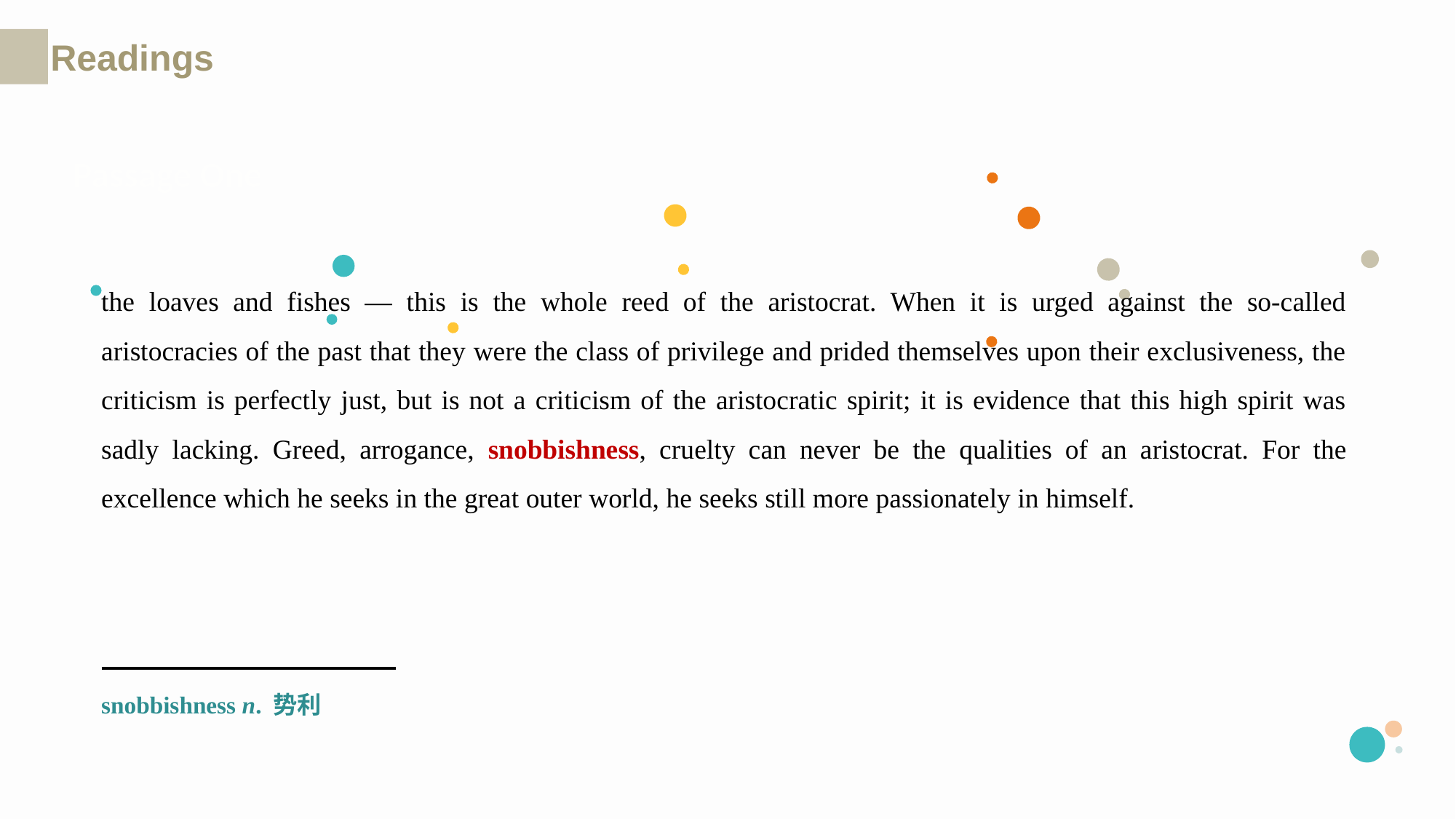

Readings
Passage One

the loaves and fishes — this is the whole reed of the aristocrat. When it is urged against the so-called aristocracies of the past that they were the class of privilege and prided themselves upon their exclusiveness, the criticism is perfectly just, but is not a criticism of the aristocratic spirit; it is evidence that this high spirit was sadly lacking. Greed, arrogance, snobbishness, cruelty can never be the qualities of an aristocrat. For the excellence which he seeks in the great outer world, he seeks still more passionately in himself.

snobbishness n. 势利